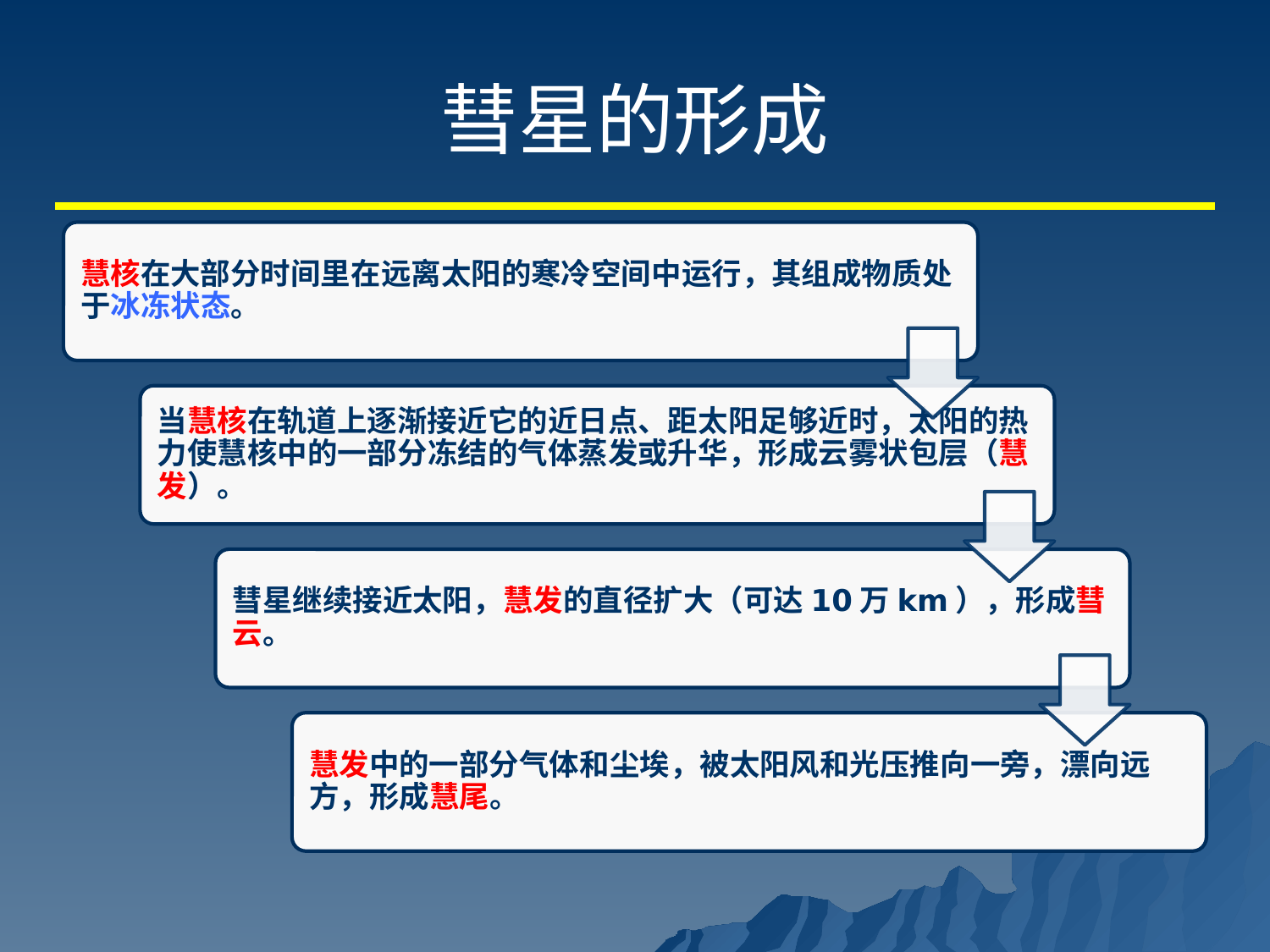

# 彗星的形成
慧核在大部分时间里在远离太阳的寒冷空间中运行，其组成物质处于冰冻状态。
当慧核在轨道上逐渐接近它的近日点、距太阳足够近时，太阳的热力使慧核中的一部分冻结的气体蒸发或升华，形成云雾状包层（慧发）。
彗星继续接近太阳，慧发的直径扩大（可达10万km），形成彗云。
慧发中的一部分气体和尘埃，被太阳风和光压推向一旁，漂向远方，形成慧尾。